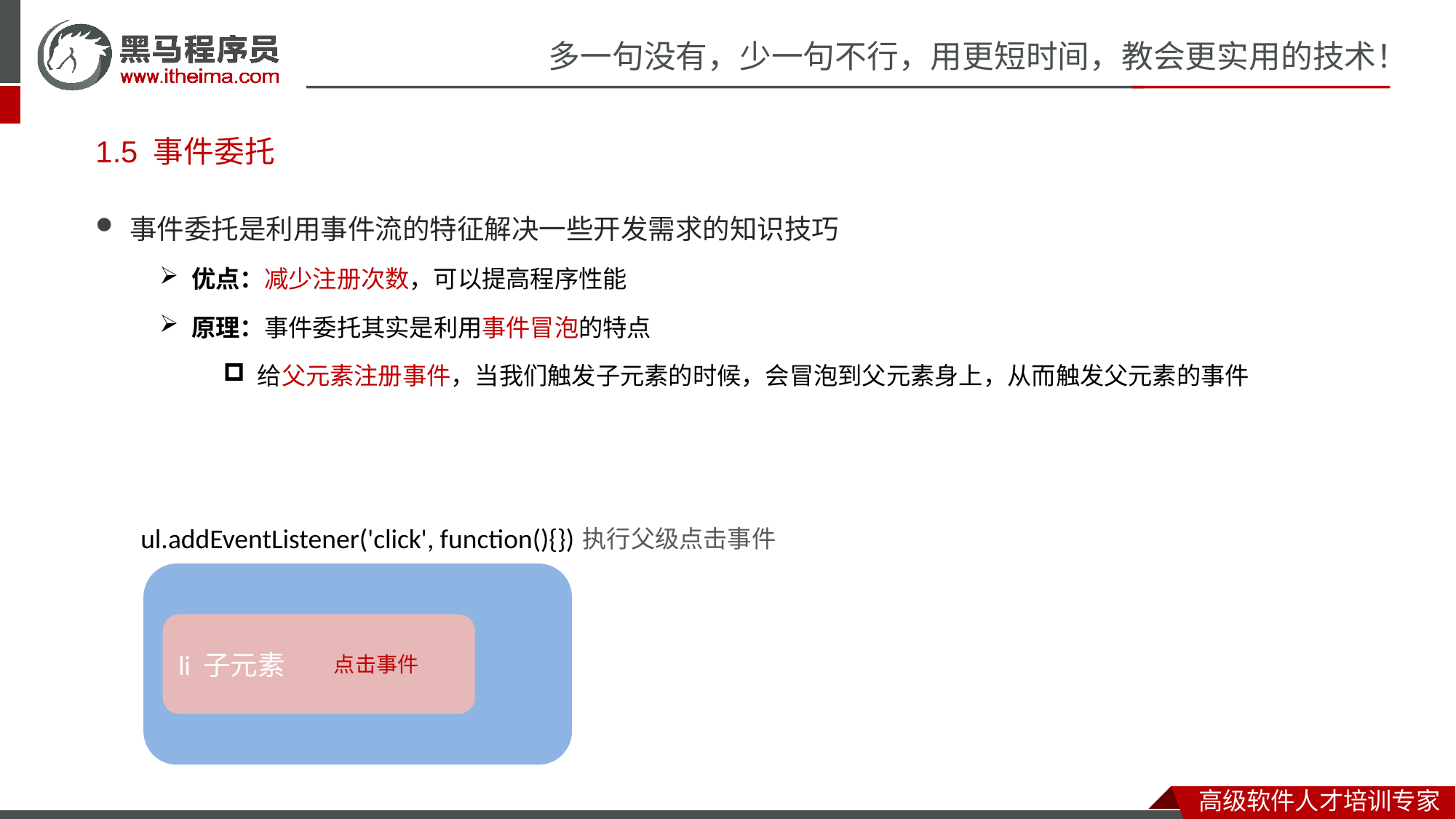

# 1.5 事件委托
事件委托是利用事件流的特征解决一些开发需求的知识技巧
优点：减少注册次数，可以提高程序性能
原理：事件委托其实是利用事件冒泡的特点
给父元素注册事件，当我们触发子元素的时候，会冒泡到父元素身上，从而触发父元素的事件
ul.addEventListener('click', function(){})
执行父级点击事件
ul父元素
li 子元素
点击事件